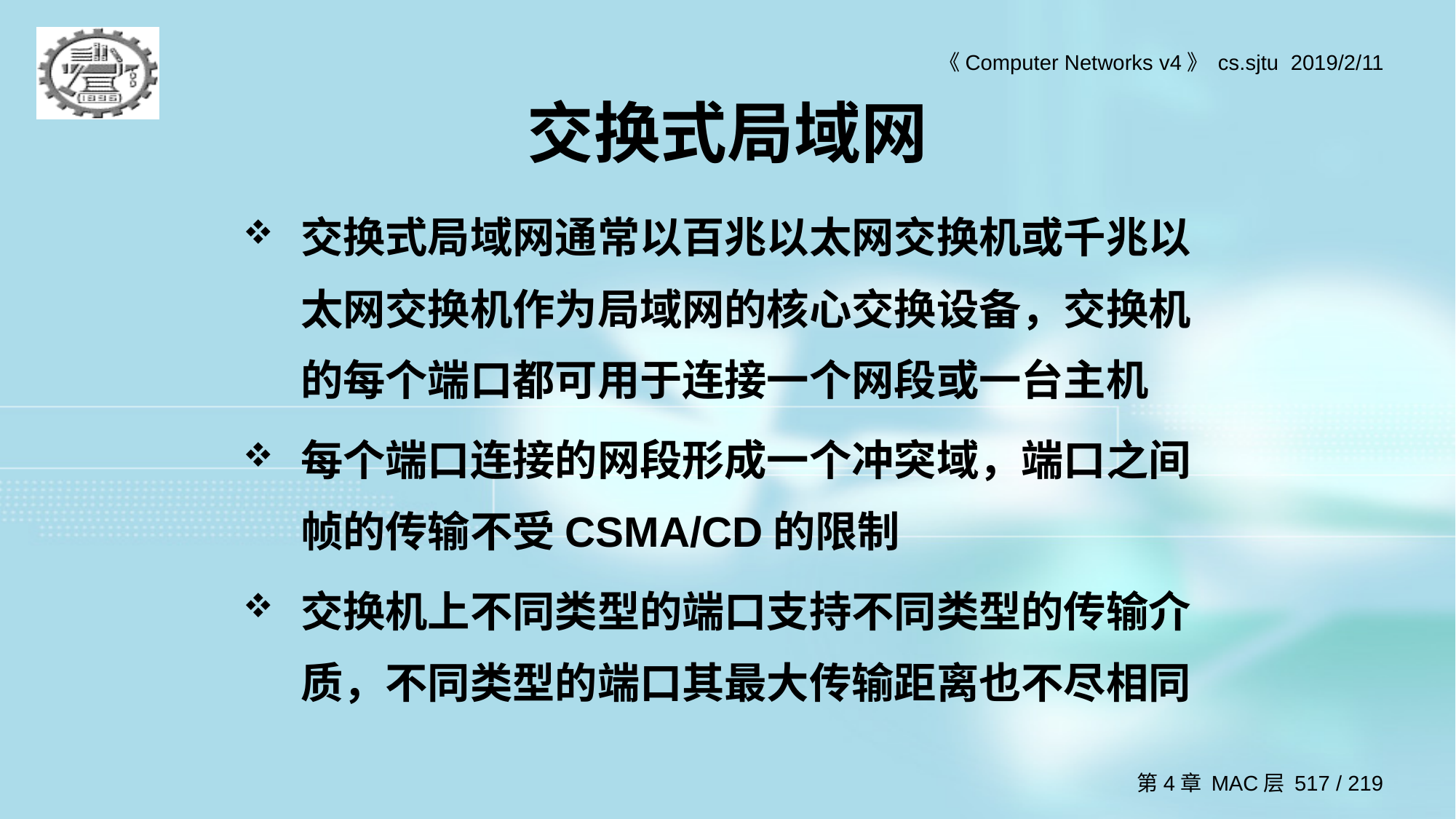

# 交换式局域网
交换式局域网通常以百兆以太网交换机或千兆以太网交换机作为局域网的核心交换设备，交换机的每个端口都可用于连接一个网段或一台主机
每个端口连接的网段形成一个冲突域，端口之间帧的传输不受CSMA/CD的限制
交换机上不同类型的端口支持不同类型的传输介质，不同类型的端口其最大传输距离也不尽相同